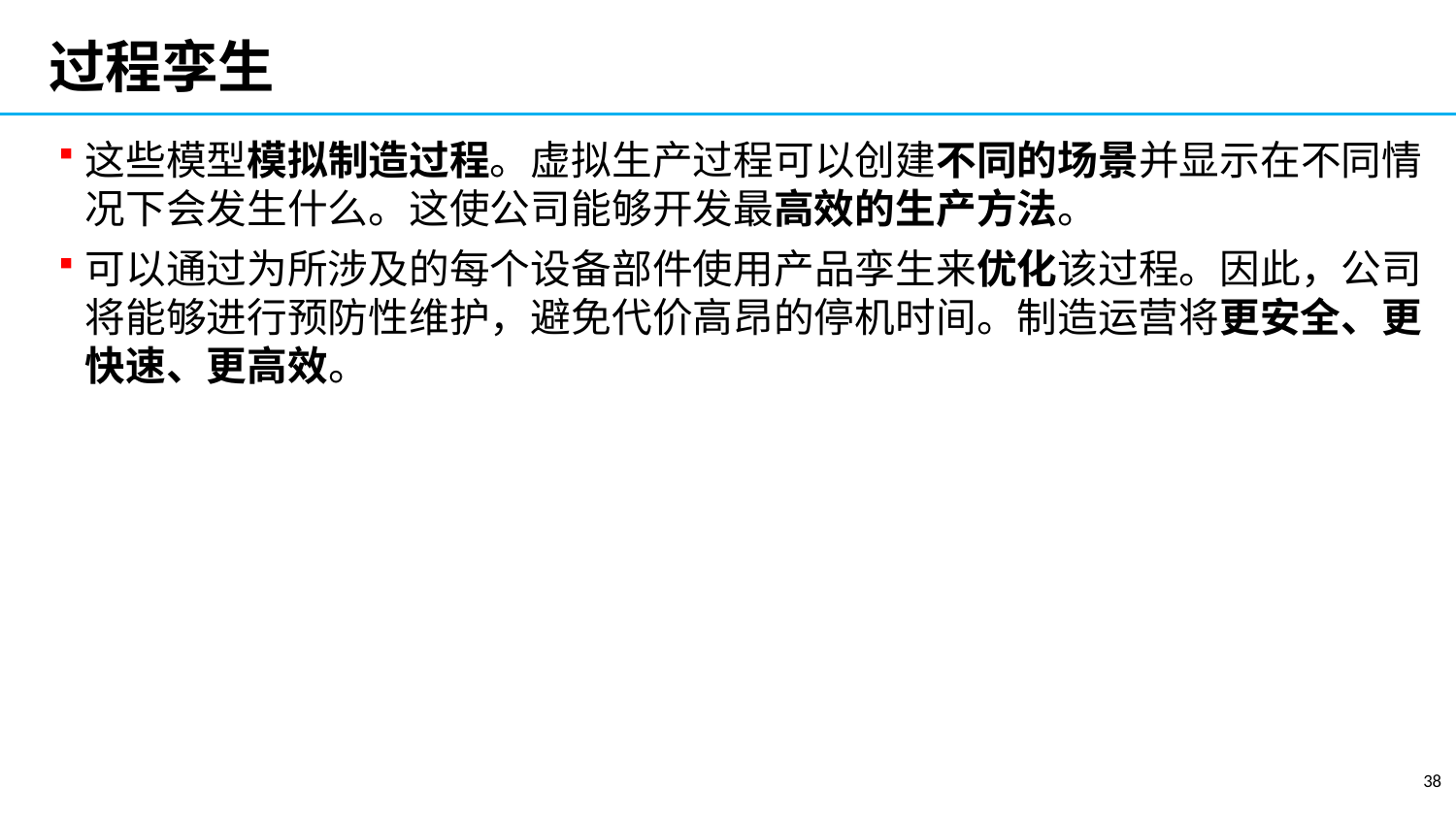

# 过程孪生

这些模型模拟制造过程。虚拟生产过程可以创建不同的场景并显示在不同情况下会发生什么。这使公司能够开发最高效的生产方法。
可以通过为所涉及的每个设备部件使用产品孪生来优化该过程。因此，公司将能够进行预防性维护，避免代价高昂的停机时间。制造运营将更安全、更快速、更高效。
38